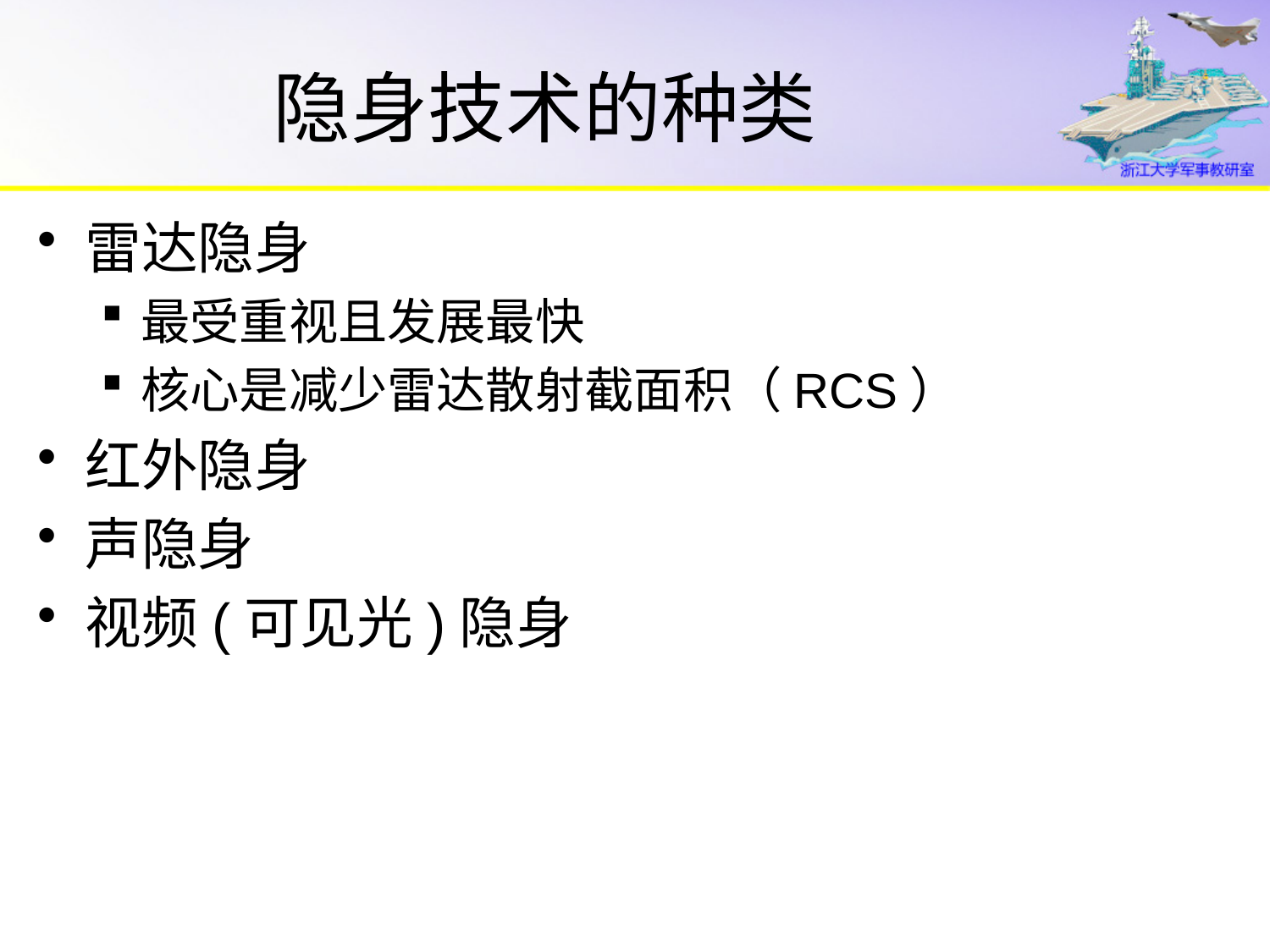

# 隐身技术的种类
雷达隐身
最受重视且发展最快
核心是减少雷达散射截面积（RCS）
红外隐身
声隐身
视频(可见光)隐身